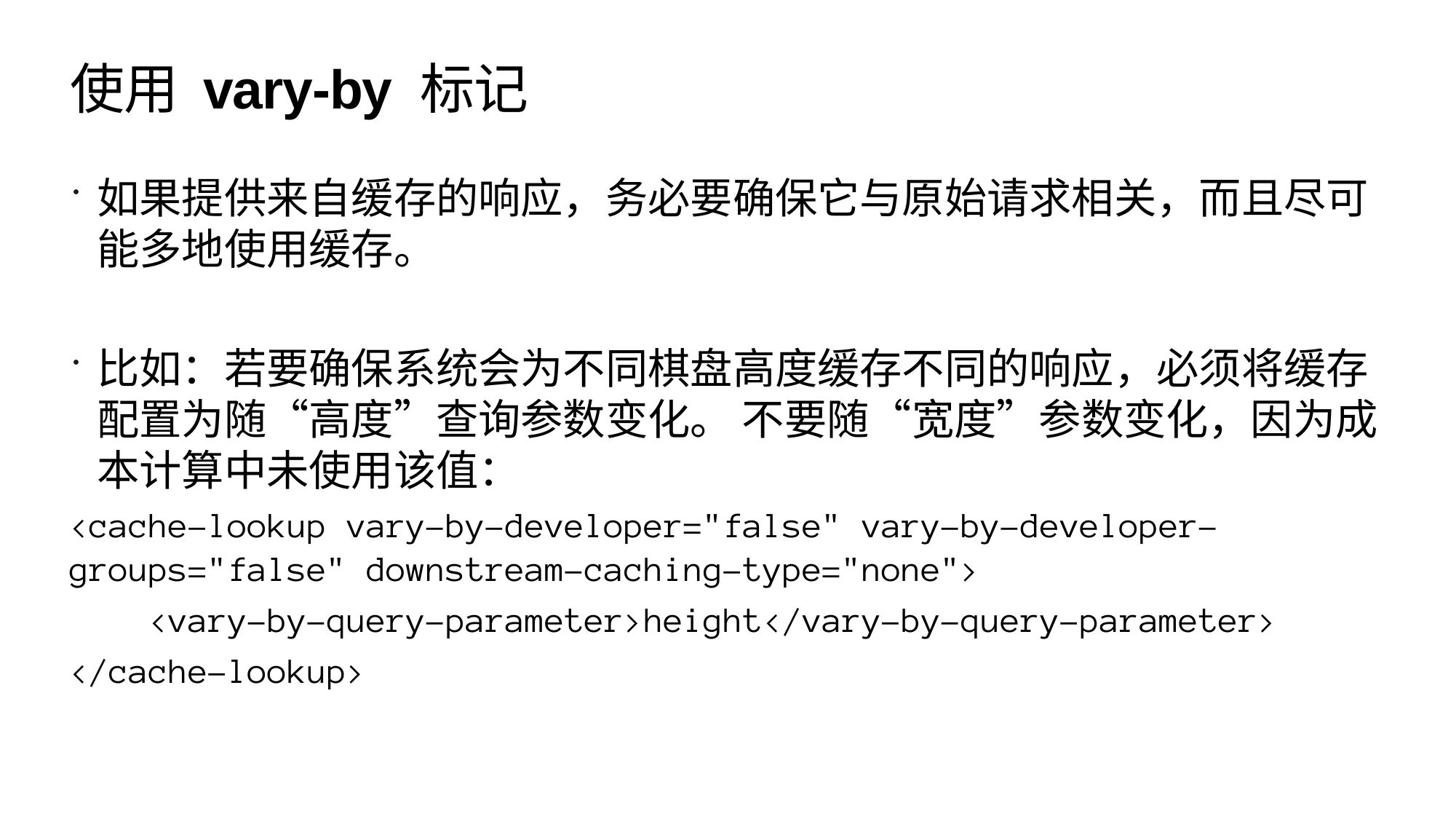

# 使用 vary-by 标记
如果提供来自缓存的响应，务必要确保它与原始请求相关，而且尽可能多地使用缓存。

比如：若要确保系统会为不同棋盘高度缓存不同的响应，必须将缓存配置为随“高度”查询参数变化。 不要随“宽度”参数变化，因为成本计算中未使用该值：
<cache-lookup vary-by-developer="false" vary-by-developer-groups="false" downstream-caching-type="none">
    <vary-by-query-parameter>height</vary-by-query-parameter>
</cache-lookup>